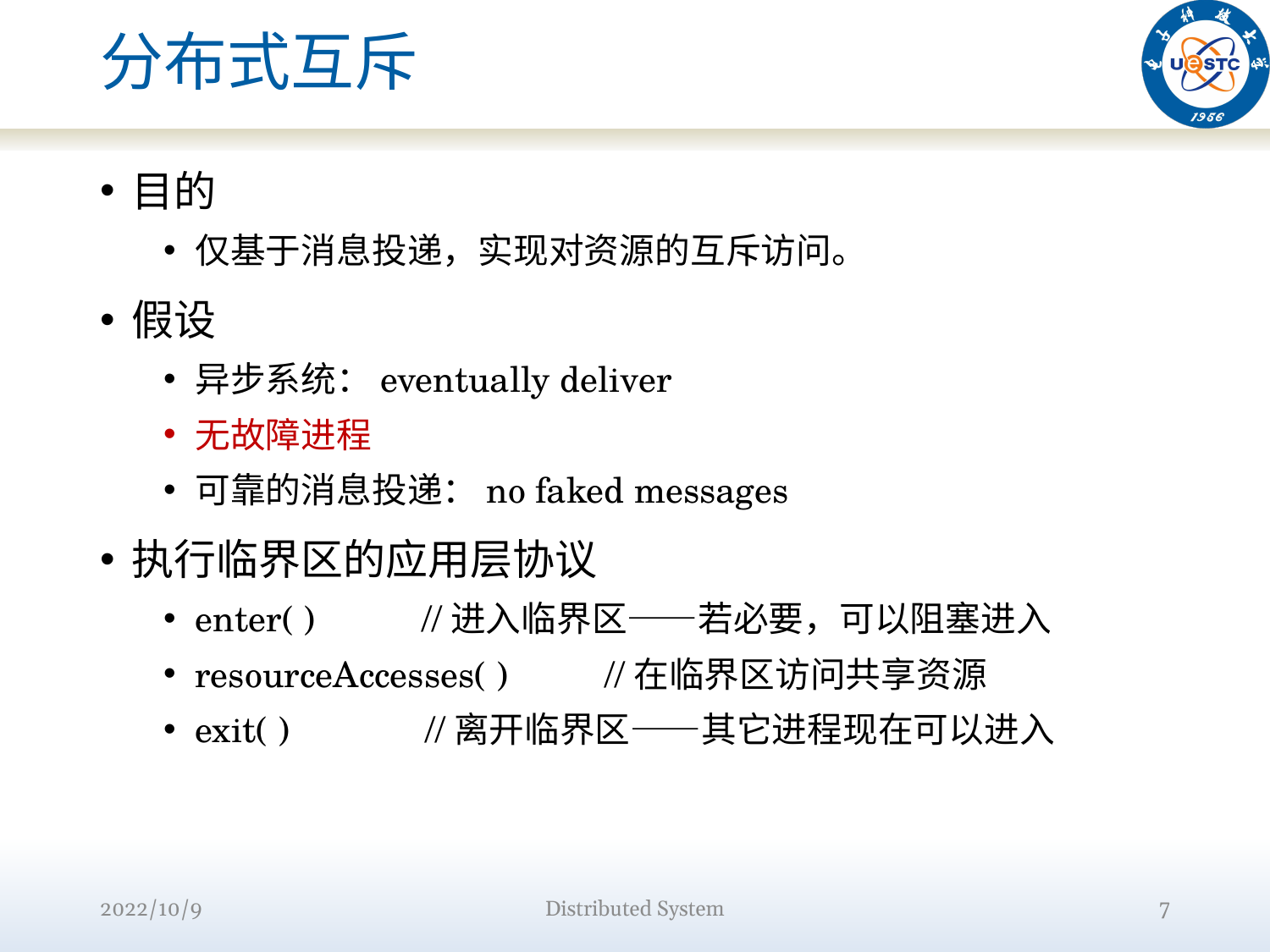

# 分布式互斥
目的
仅基于消息投递，实现对资源的互斥访问。
假设
异步系统：eventually deliver
无故障进程
可靠的消息投递：no faked messages
执行临界区的应用层协议
enter( )           //进入临界区——若必要，可以阻塞进入
resourceAccesses( )          //在临界区访问共享资源
exit( )              //离开临界区——其它进程现在可以进入
2022/10/9
Distributed System
7